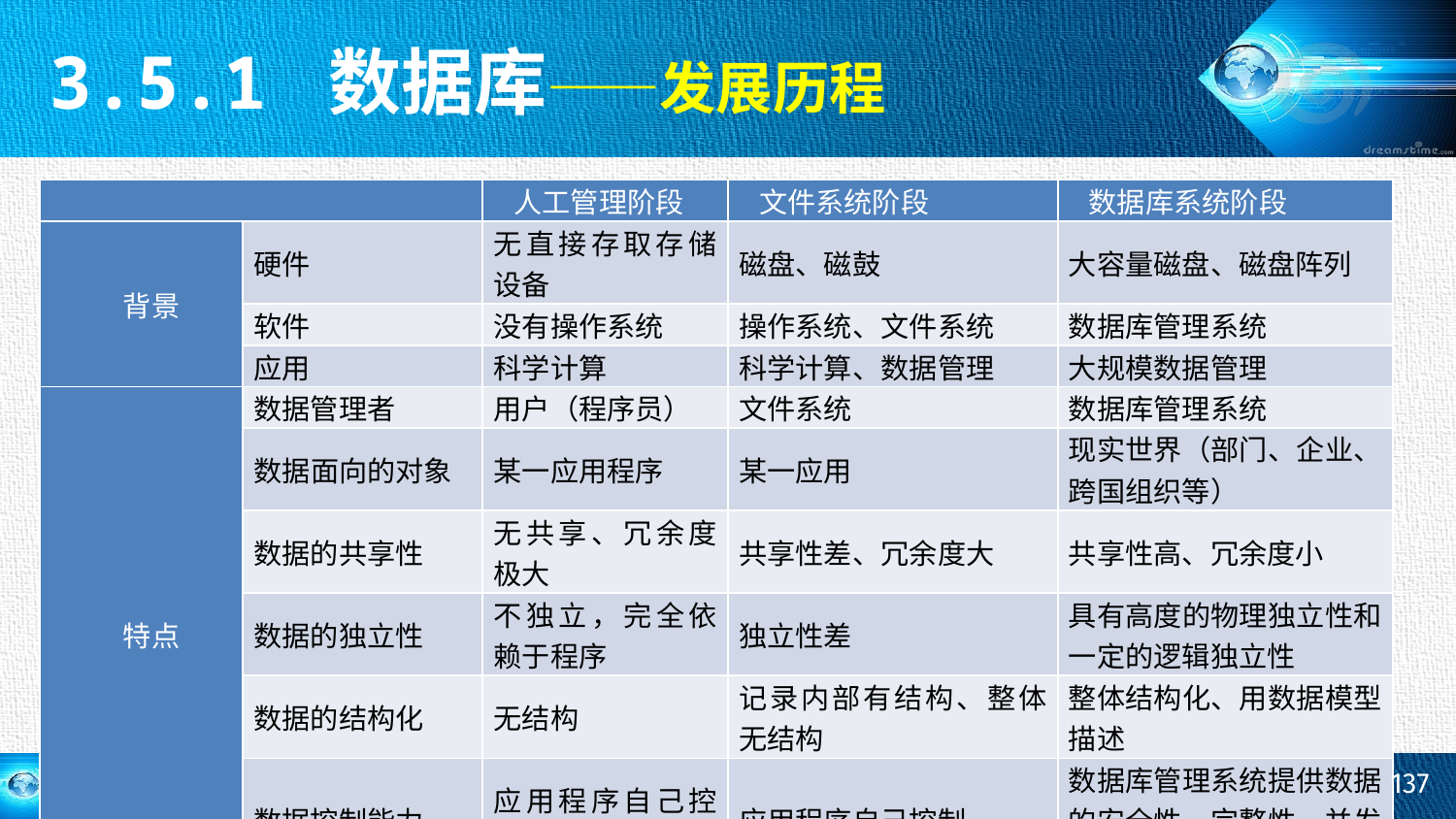

3.5.1 数据库——发展历程
|  |  | 人工管理阶段 | 文件系统阶段 | 数据库系统阶段 |
| --- | --- | --- | --- | --- |
| 背景 | 硬件 | 无直接存取存储设备 | 磁盘、磁鼓 | 大容量磁盘、磁盘阵列 |
|  | 软件 | 没有操作系统 | 操作系统、文件系统 | 数据库管理系统 |
|  | 应用 | 科学计算 | 科学计算、数据管理 | 大规模数据管理 |
| 特点 | 数据管理者 | 用户（程序员） | 文件系统 | 数据库管理系统 |
|  | 数据面向的对象 | 某一应用程序 | 某一应用 | 现实世界（部门、企业、跨国组织等） |
|  | 数据的共享性 | 无共享、冗余度极大 | 共享性差、冗余度大 | 共享性高、冗余度小 |
|  | 数据的独立性 | 不独立，完全依赖于程序 | 独立性差 | 具有高度的物理独立性和一定的逻辑独立性 |
|  | 数据的结构化 | 无结构 | 记录内部有结构、整体无结构 | 整体结构化、用数据模型描述 |
|  | 数据控制能力 | 应用程序自己控制 | 应用程序自己控制 | 数据库管理系统提供数据的安全性、完整性、并发控制和恢复能力 |
137